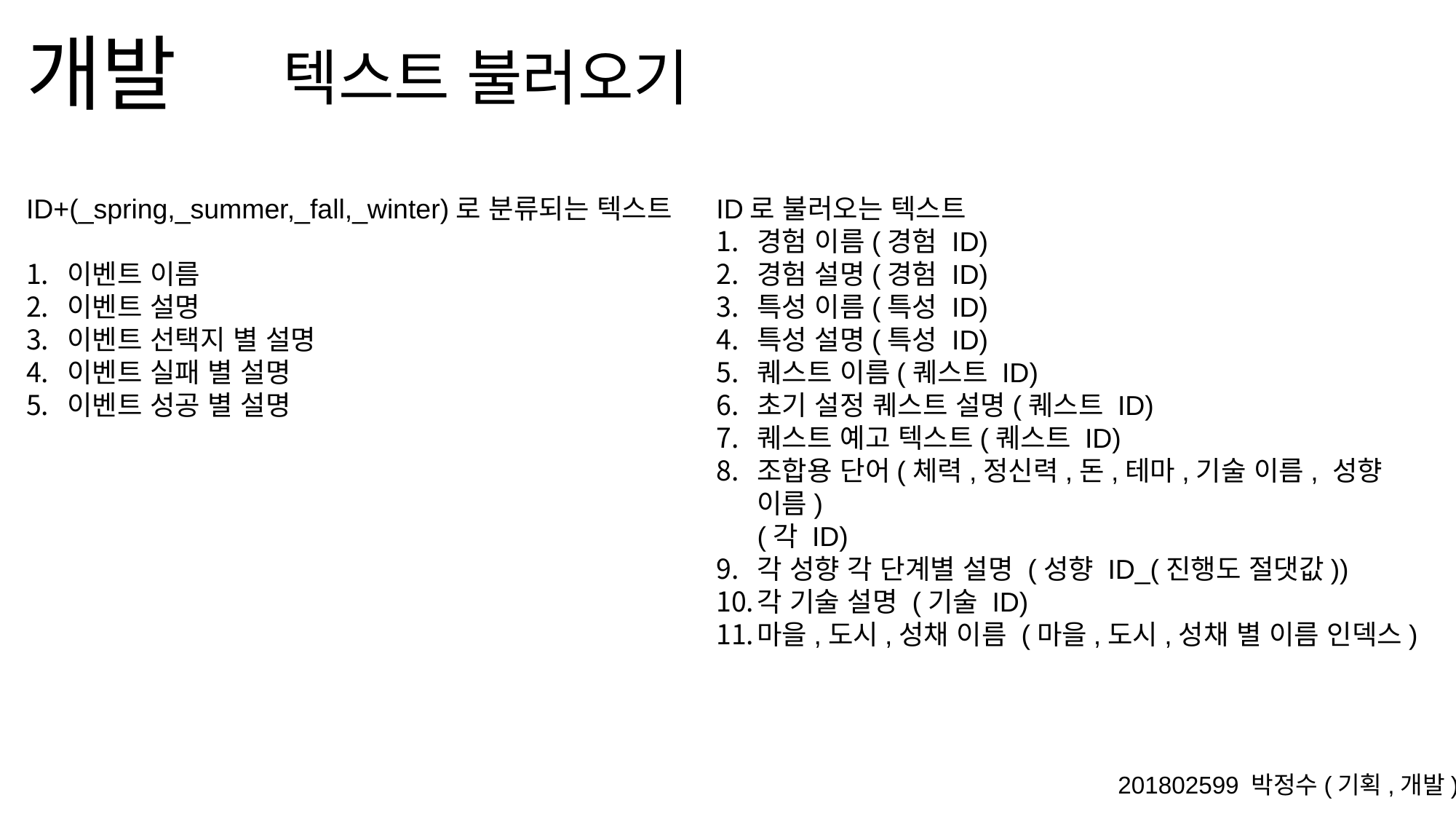

텍스트 불러오기
ID+(_spring,_summer,_fall,_winter)로 분류되는 텍스트

이벤트 이름
이벤트 설명
이벤트 선택지 별 설명
이벤트 실패 별 설명
이벤트 성공 별 설명

ID로 불러오는 텍스트
경험 이름(경험 ID)
경험 설명(경험 ID)
특성 이름(특성 ID)
특성 설명(특성 ID)
퀘스트 이름(퀘스트 ID)
초기 설정 퀘스트 설명(퀘스트 ID)
퀘스트 예고 텍스트(퀘스트 ID)
조합용 단어(체력,정신력,돈,테마,기술 이름, 성향 이름)
(각 ID)
각 성향 각 단계별 설명 (성향 ID_(진행도 절댓값))
각 기술 설명 (기술 ID)
마을,도시,성채 이름 (마을,도시,성채 별 이름 인덱스)